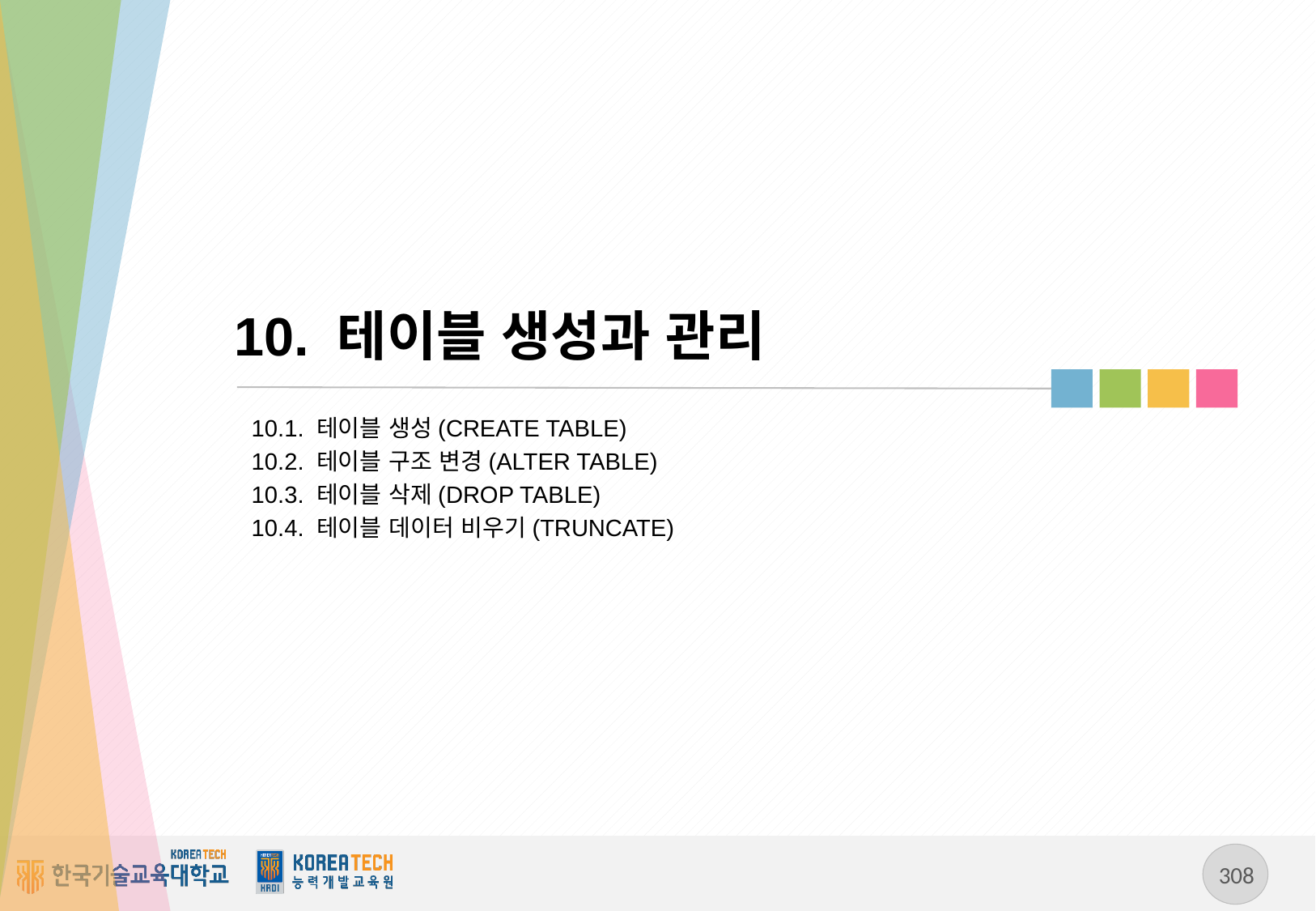

# 10. 테이블 생성과 관리
10.1. 테이블 생성(CREATE TABLE)
10.2. 테이블 구조 변경(ALTER TABLE)
10.3. 테이블 삭제(DROP TABLE)
10.4. 테이블 데이터 비우기(TRUNCATE)